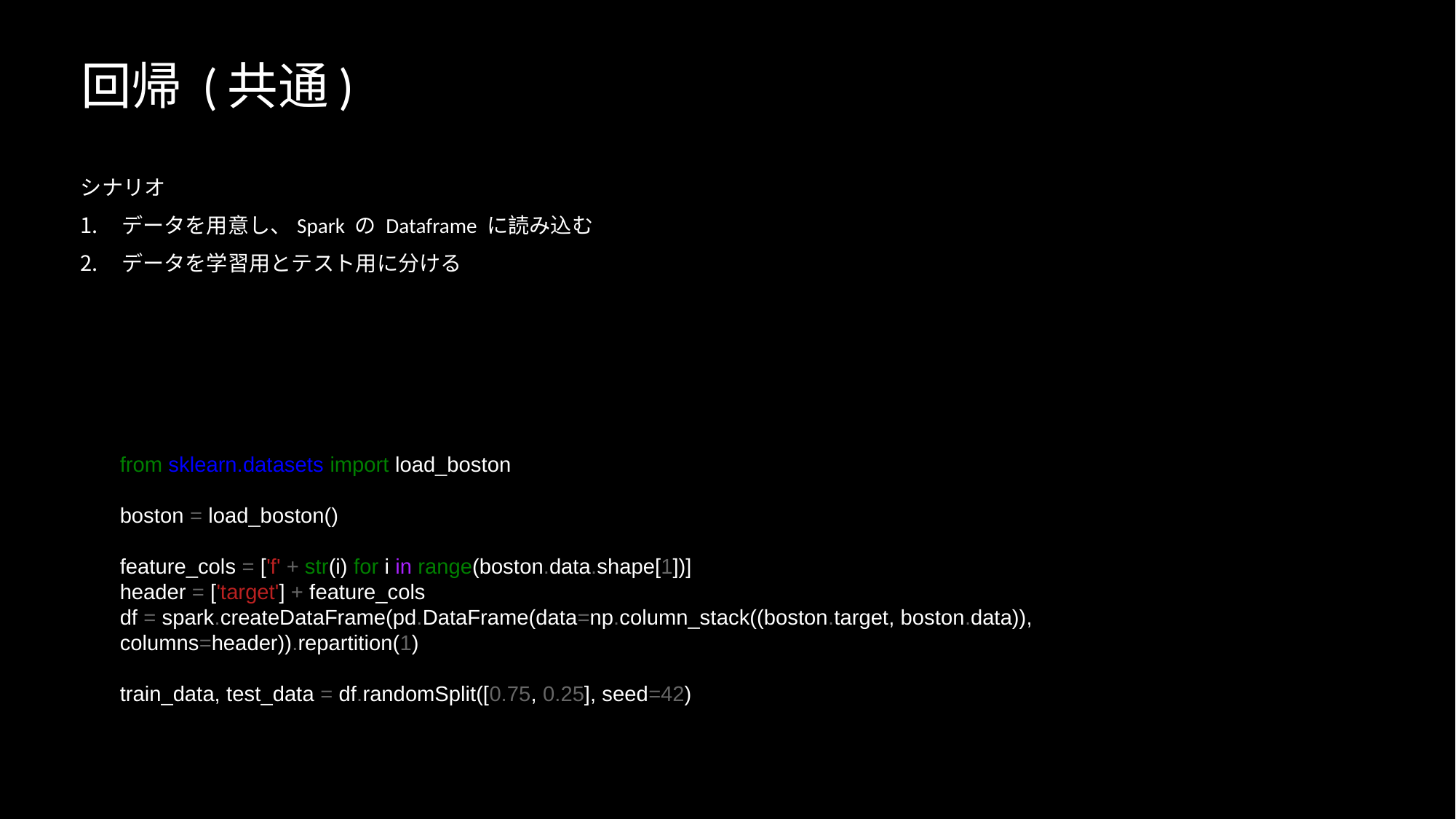

# 回帰 (共通)
シナリオ
データを用意し、Spark の Dataframe に読み込む
データを学習用とテスト用に分ける
from sklearn.datasets import load_boston

boston = load_boston()

feature_cols = ['f' + str(i) for i in range(boston.data.shape[1])]
header = ['target'] + feature_cols
df = spark.createDataFrame(pd.DataFrame(data=np.column_stack((boston.target, boston.data)), columns=header)).repartition(1)

train_data, test_data = df.randomSplit([0.75, 0.25], seed=42)